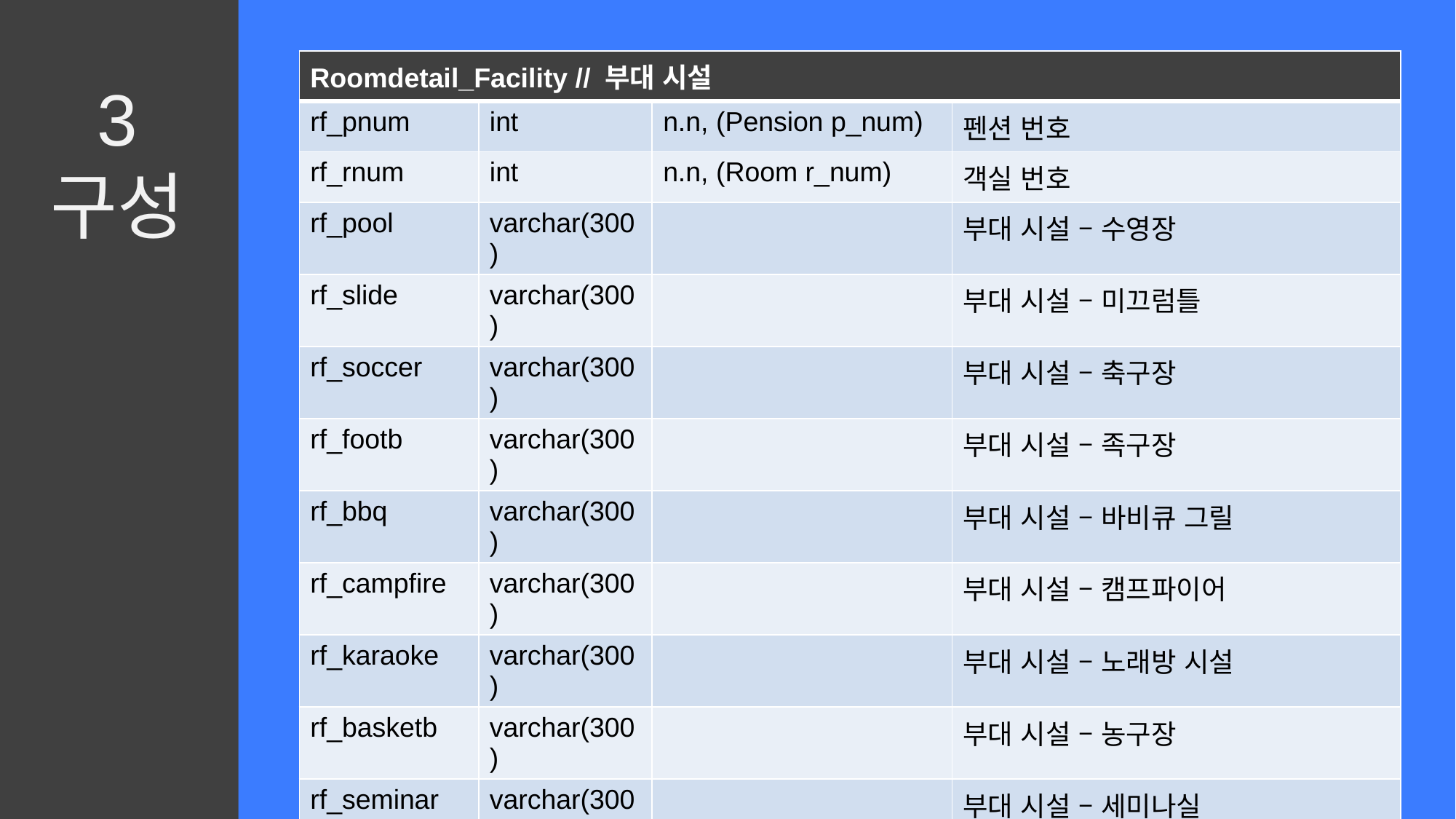

| Roomdetail\_Facility // 부대 시설 |  |  |  |
| --- | --- | --- | --- |
| rf\_pnum | int | n.n, (Pension p\_num) | 펜션 번호 |
| rf\_rnum | int | n.n, (Room r\_num) | 객실 번호 |
| rf\_pool | varchar(300) |  | 부대 시설 – 수영장 |
| rf\_slide | varchar(300) |  | 부대 시설 – 미끄럼틀 |
| rf\_soccer | varchar(300) |  | 부대 시설 – 축구장 |
| rf\_footb | varchar(300) |  | 부대 시설 – 족구장 |
| rf\_bbq | varchar(300) |  | 부대 시설 – 바비큐 그릴 |
| rf\_campfire | varchar(300) |  | 부대 시설 – 캠프파이어 |
| rf\_karaoke | varchar(300) |  | 부대 시설 – 노래방 시설 |
| rf\_basketb | varchar(300) |  | 부대 시설 – 농구장 |
| rf\_seminar | varchar(300) |  | 부대 시설 – 세미나실 |
| rf\_bike | varchar(300) |  | 부대 시설 – 자전거 |
| rf\_4wbike | varchar(300) |  | 부대 시설 – 사륜 오토바이 |
| rf\_servival | varchar(300) |  | 부대 시설 – 서바이벌 게임 |
3
구성